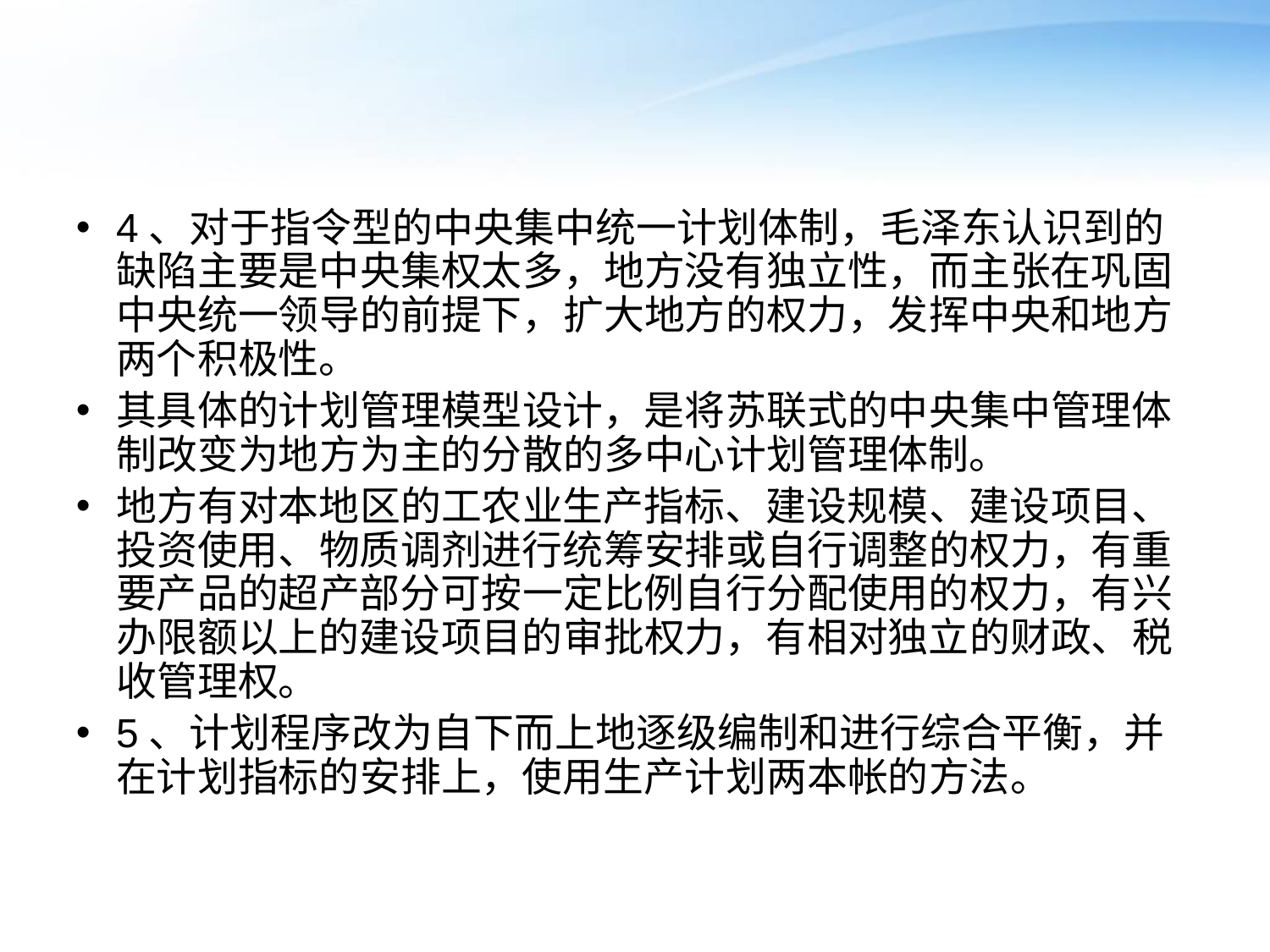

#
4、对于指令型的中央集中统一计划体制，毛泽东认识到的缺陷主要是中央集权太多，地方没有独立性，而主张在巩固中央统一领导的前提下，扩大地方的权力，发挥中央和地方两个积极性。
其具体的计划管理模型设计，是将苏联式的中央集中管理体制改变为地方为主的分散的多中心计划管理体制。
地方有对本地区的工农业生产指标、建设规模、建设项目、投资使用、物质调剂进行统筹安排或自行调整的权力，有重要产品的超产部分可按一定比例自行分配使用的权力，有兴办限额以上的建设项目的审批权力，有相对独立的财政、税收管理权。
5、计划程序改为自下而上地逐级编制和进行综合平衡，并在计划指标的安排上，使用生产计划两本帐的方法。